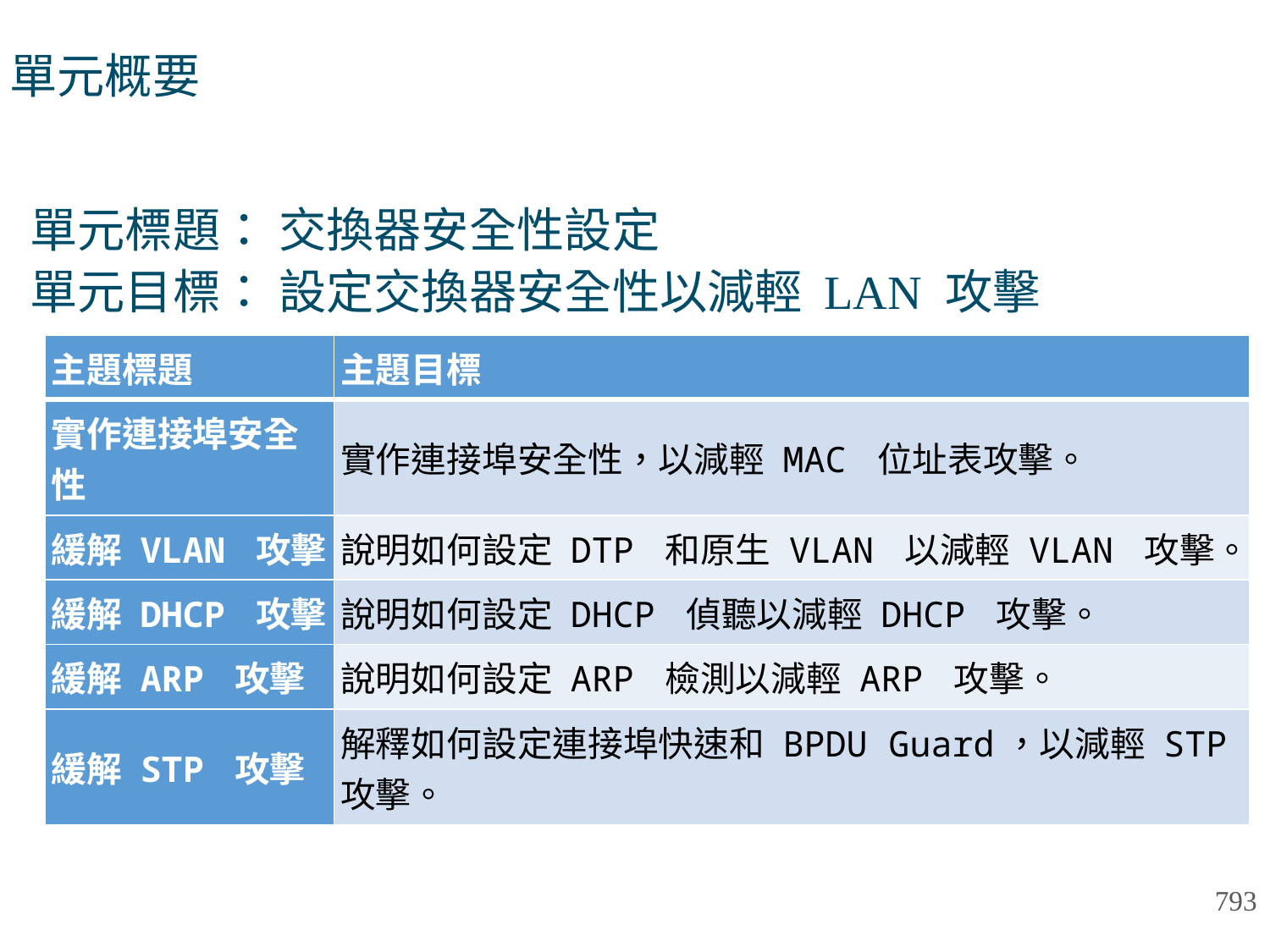

# 單元概要
單元標題： 交換器安全性設定
單元目標： 設定交換器安全性以減輕 LAN 攻擊

| 主題標題 | 主題目標 |
| --- | --- |
| 實作連接埠安全性 | 實作連接埠安全性，以減輕 MAC 位址表攻擊。 |
| 緩解 VLAN 攻擊 | 說明如何設定 DTP 和原生 VLAN 以減輕 VLAN 攻擊。 |
| 緩解 DHCP 攻擊 | 說明如何設定 DHCP 偵聽以減輕 DHCP 攻擊。 |
| 緩解 ARP 攻擊 | 說明如何設定 ARP 檢測以減輕 ARP 攻擊。 |
| 緩解 STP 攻擊 | 解釋如何設定連接埠快速和 BPDU Guard，以減輕 STP 攻擊。 |
793